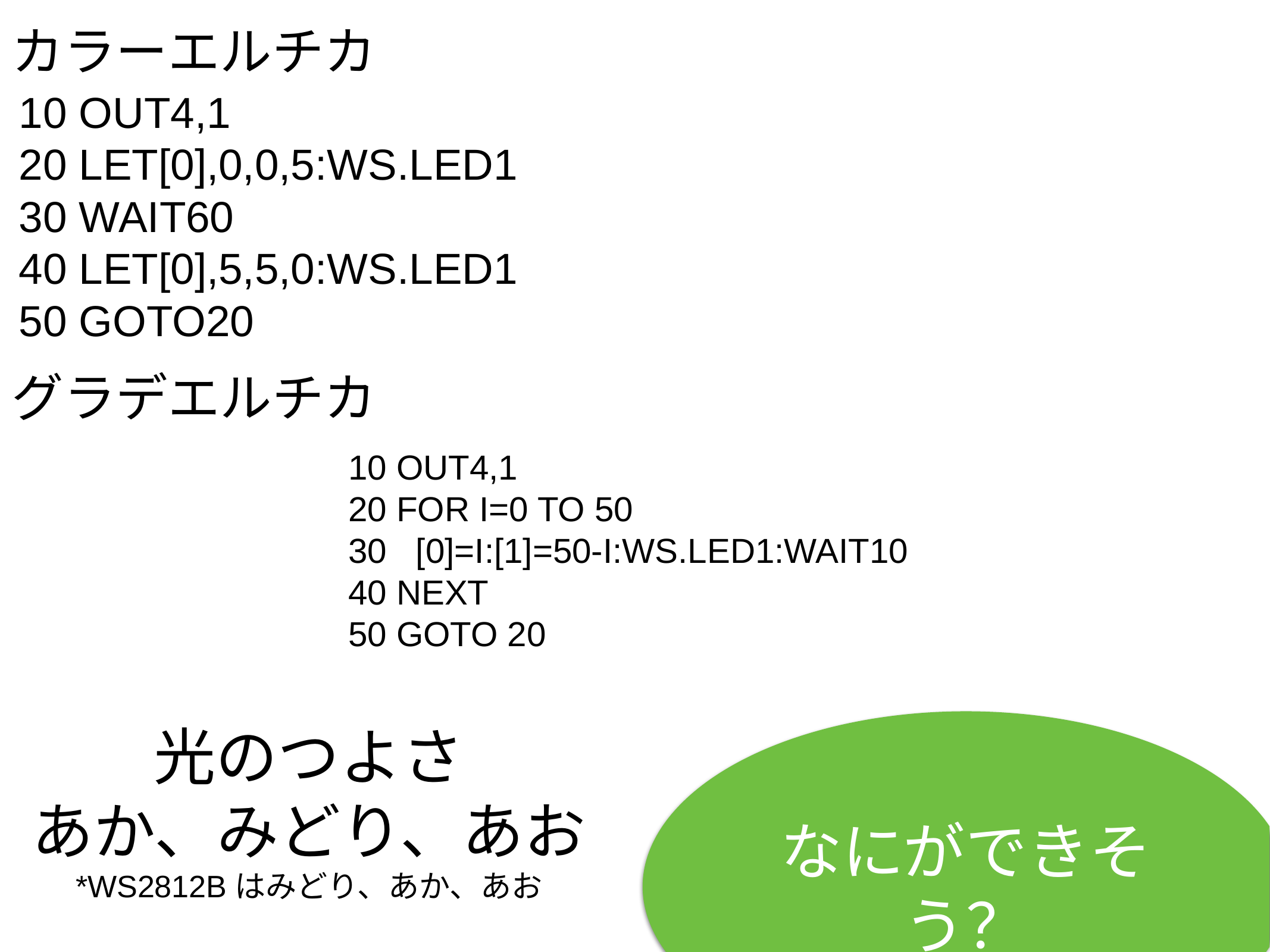

カラーエルチカ
10 OUT4,1
20 LET[0],0,0,5:WS.LED1
30 WAIT60
40 LET[0],5,5,0:WS.LED1
50 GOTO20
グラデエルチカ
10 OUT4,1
20 FOR I=0 TO 50
30   [0]=I:[1]=50-I:WS.LED1:WAIT10
40 NEXT
50 GOTO 20
# 光のつよさ
あか、みどり、あお
*WS2812Bはみどり、あか、あお
なにができそう？